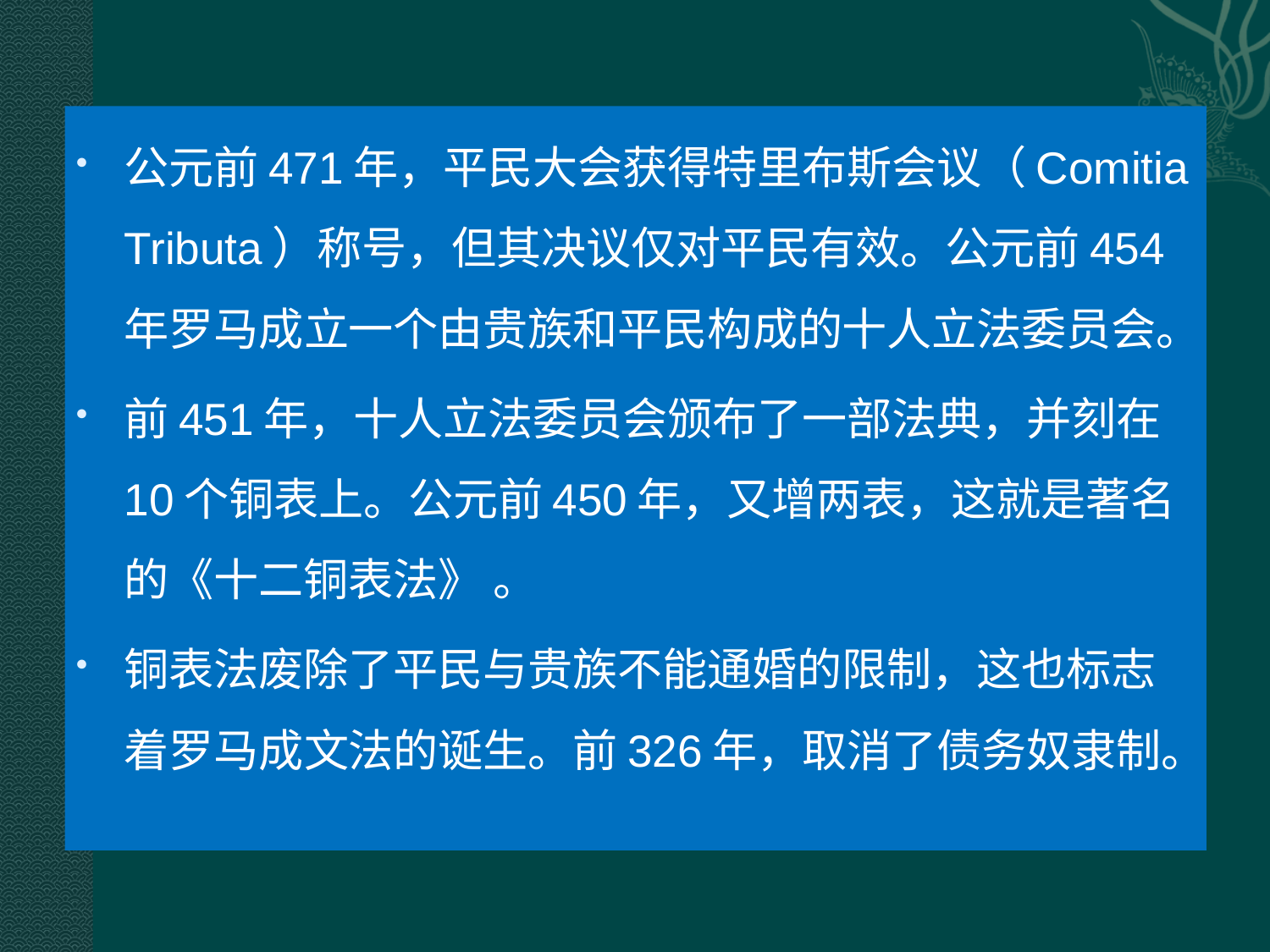

公元前471年，平民大会获得特里布斯会议（Comitia Tributa）称号，但其决议仅对平民有效。公元前454年罗马成立一个由贵族和平民构成的十人立法委员会。
前451年，十人立法委员会颁布了一部法典，并刻在10个铜表上。公元前450年，又增两表，这就是著名的《十二铜表法》 。
铜表法废除了平民与贵族不能通婚的限制，这也标志着罗马成文法的诞生。前326年，取消了债务奴隶制。